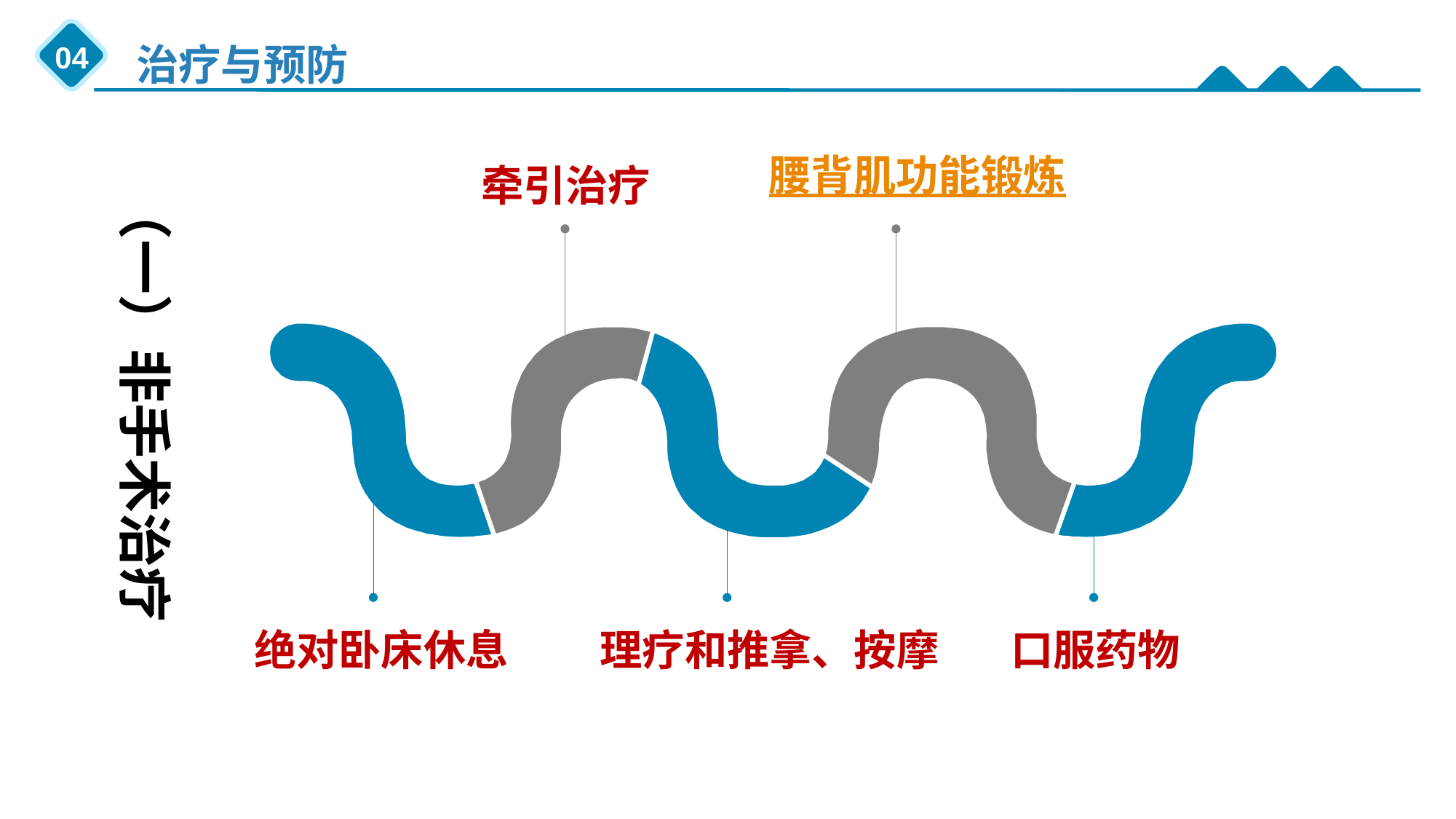

牵引治疗
腰背肌功能锻炼
（一）非手术治疗

绝对卧床休息
理疗和推拿、按摩
口服药物